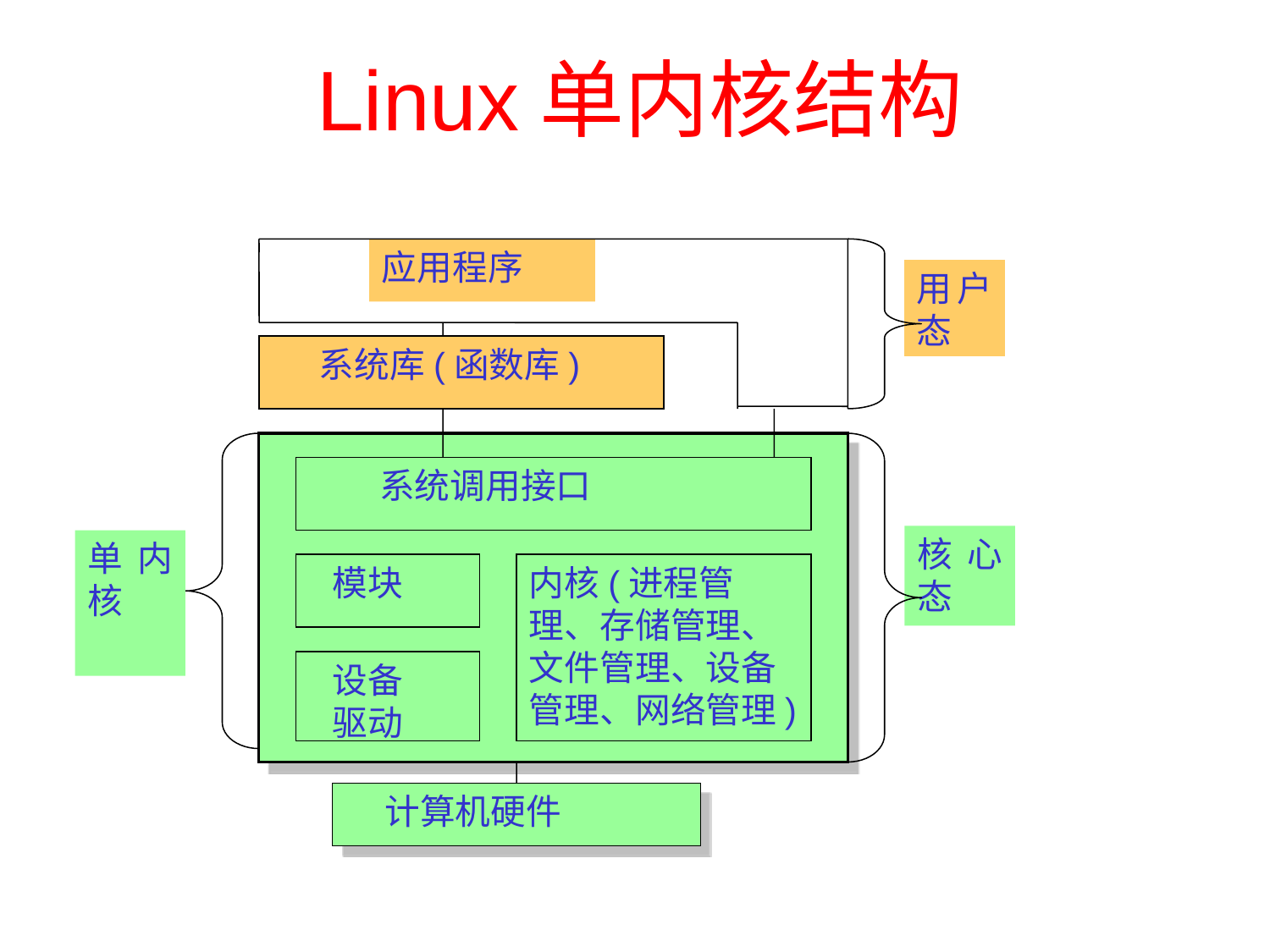

# Linux单内核结构

应用程序

用户态

     系统库(函数库)

        系统调用接口
核心态
单内核
  模块
内核(进程管理、存储管理、文件管理、设备管理、网络管理)
  设备
  驱动

    计算机硬件